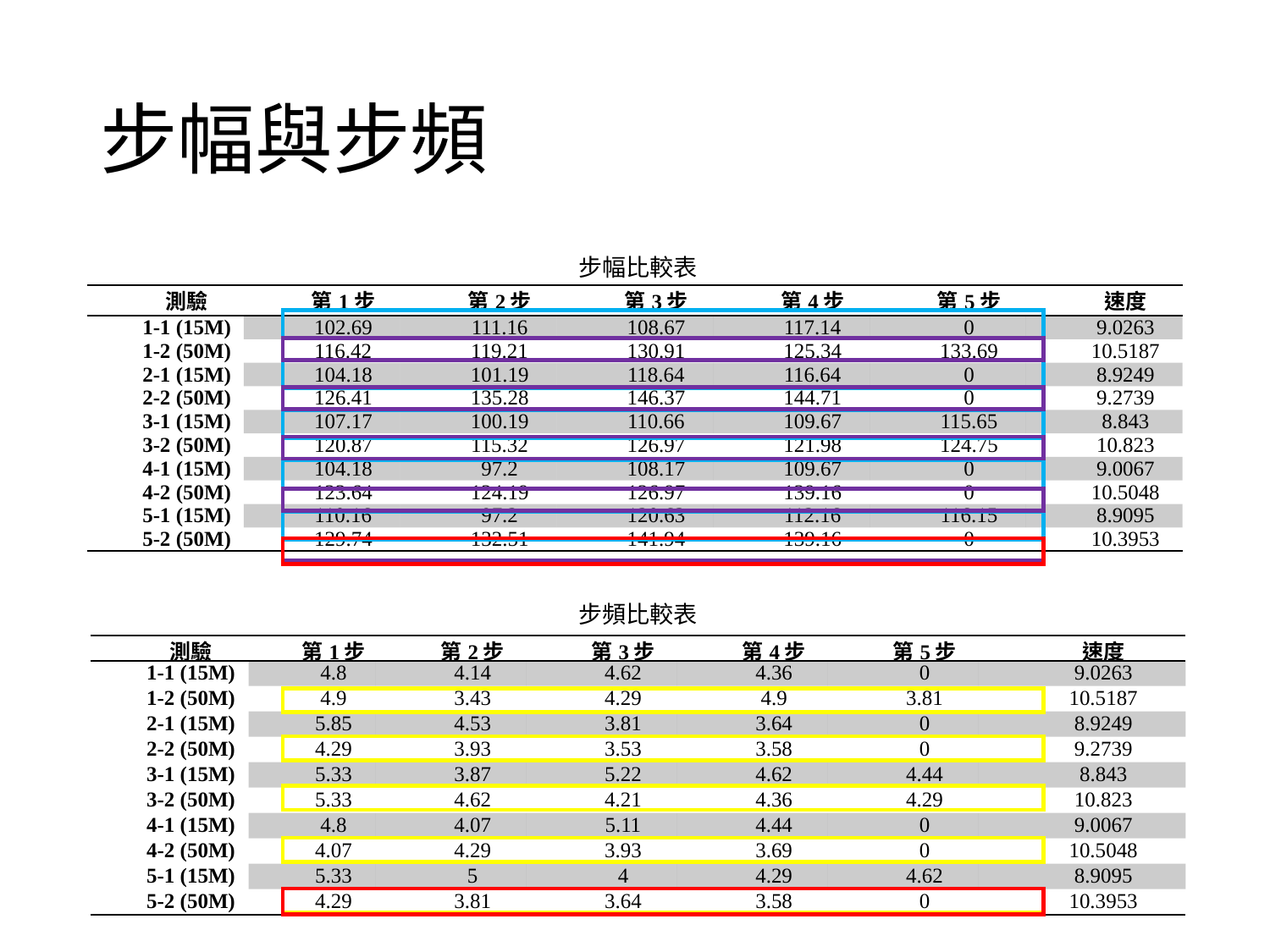

# 步幅與步頻
步幅比較表
| 測驗 | 第1步 | 第2步 | 第3步 | 第4步 | 第5步 | 速度 |
| --- | --- | --- | --- | --- | --- | --- |
| 1-1 (15M) | 102.69 | 111.16 | 108.67 | 117.14 | 0 | 9.0263 |
| 1-2 (50M) | 116.42 | 119.21 | 130.91 | 125.34 | 133.69 | 10.5187 |
| 2-1 (15M) | 104.18 | 101.19 | 118.64 | 116.64 | 0 | 8.9249 |
| 2-2 (50M) | 126.41 | 135.28 | 146.37 | 144.71 | 0 | 9.2739 |
| 3-1 (15M) | 107.17 | 100.19 | 110.66 | 109.67 | 115.65 | 8.843 |
| 3-2 (50M) | 120.87 | 115.32 | 126.97 | 121.98 | 124.75 | 10.823 |
| 4-1 (15M) | 104.18 | 97.2 | 108.17 | 109.67 | 0 | 9.0067 |
| 4-2 (50M) | 123.64 | 124.19 | 126.97 | 139.16 | 0 | 10.5048 |
| 5-1 (15M) | 110.16 | 97.2 | 120.63 | 112.16 | 116.15 | 8.9095 |
| 5-2 (50M) | 129.74 | 132.51 | 141.94 | 139.16 | 0 | 10.3953 |

步頻比較表
| 測驗 | 第1步 | 第2步 | 第3步 | 第4步 | 第5步 | 速度 |
| --- | --- | --- | --- | --- | --- | --- |
| 1-1 (15M) | 4.8 | 4.14 | 4.62 | 4.36 | 0 | 9.0263 |
| 1-2 (50M) | 4.9 | 3.43 | 4.29 | 4.9 | 3.81 | 10.5187 |
| 2-1 (15M) | 5.85 | 4.53 | 3.81 | 3.64 | 0 | 8.9249 |
| 2-2 (50M) | 4.29 | 3.93 | 3.53 | 3.58 | 0 | 9.2739 |
| 3-1 (15M) | 5.33 | 3.87 | 5.22 | 4.62 | 4.44 | 8.843 |
| 3-2 (50M) | 5.33 | 4.62 | 4.21 | 4.36 | 4.29 | 10.823 |
| 4-1 (15M) | 4.8 | 4.07 | 5.11 | 4.44 | 0 | 9.0067 |
| 4-2 (50M) | 4.07 | 4.29 | 3.93 | 3.69 | 0 | 10.5048 |
| 5-1 (15M) | 5.33 | 5 | 4 | 4.29 | 4.62 | 8.9095 |
| 5-2 (50M) | 4.29 | 3.81 | 3.64 | 3.58 | 0 | 10.3953 |